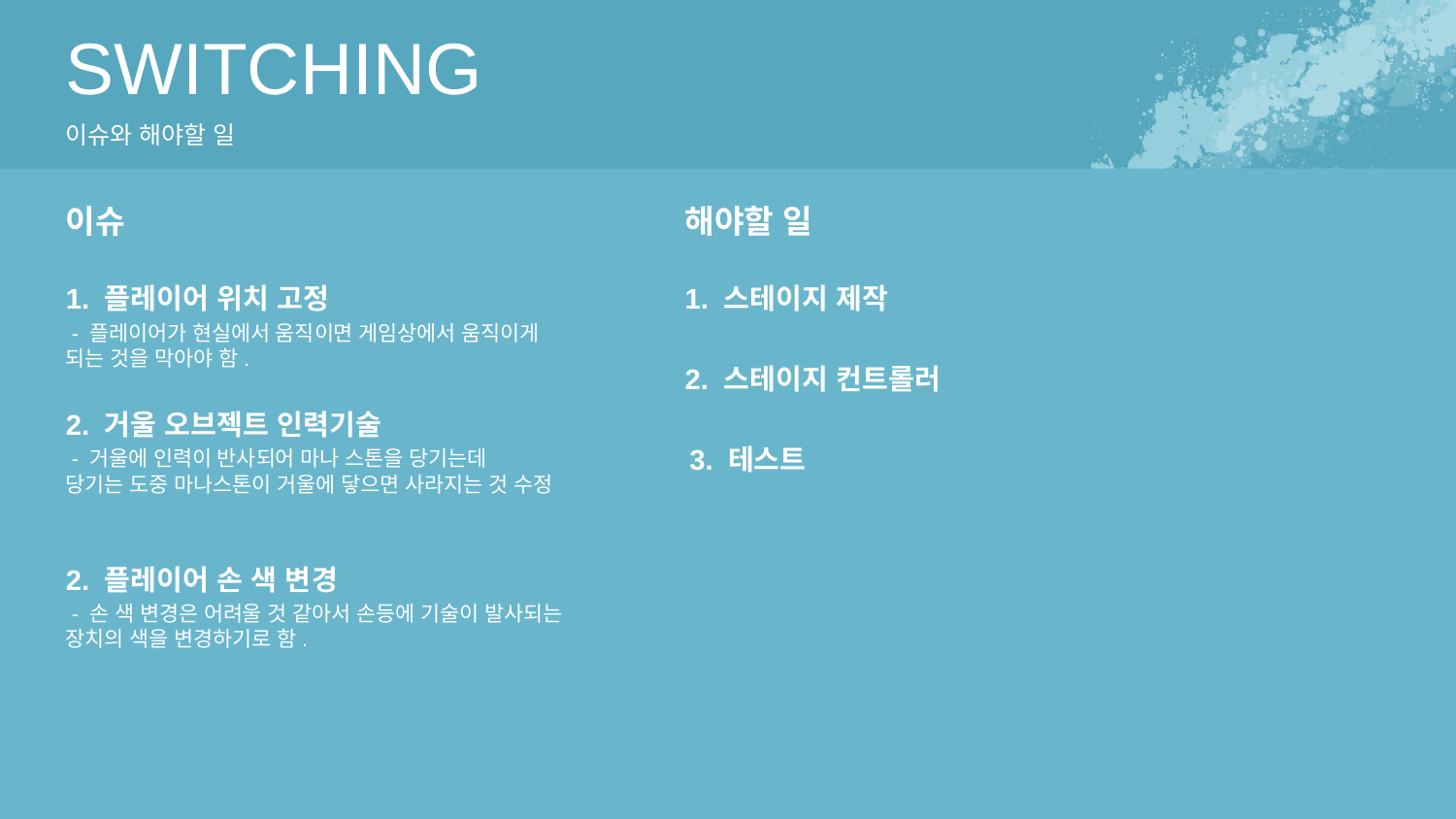

SWITCHING
이슈와 해야할 일
이슈
해야할 일
1. 스테이지 제작
1. 플레이어 위치 고정
 - 플레이어가 현실에서 움직이면 게임상에서 움직이게 되는 것을 막아야 함.
2. 스테이지 컨트롤러
2. 거울 오브젝트 인력기술
 - 거울에 인력이 반사되어 마나 스톤을 당기는데
당기는 도중 마나스톤이 거울에 닿으면 사라지는 것 수정
3. 테스트
2. 플레이어 손 색 변경
 - 손 색 변경은 어려울 것 같아서 손등에 기술이 발사되는 장치의 색을 변경하기로 함.